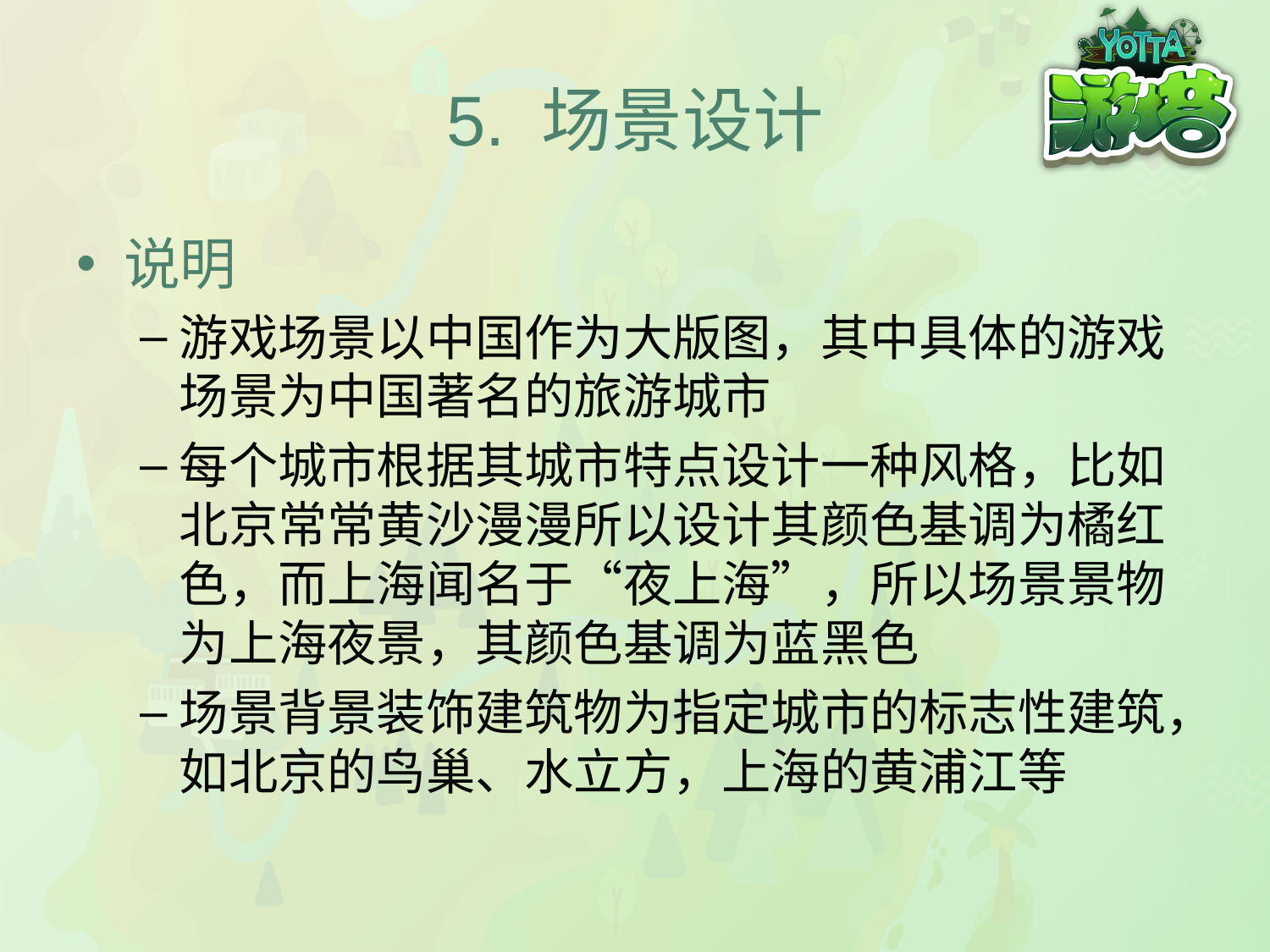

# 5. 场景设计
说明
游戏场景以中国作为大版图，其中具体的游戏场景为中国著名的旅游城市
每个城市根据其城市特点设计一种风格，比如北京常常黄沙漫漫所以设计其颜色基调为橘红色，而上海闻名于“夜上海”，所以场景景物为上海夜景，其颜色基调为蓝黑色
场景背景装饰建筑物为指定城市的标志性建筑，如北京的鸟巢、水立方，上海的黄浦江等